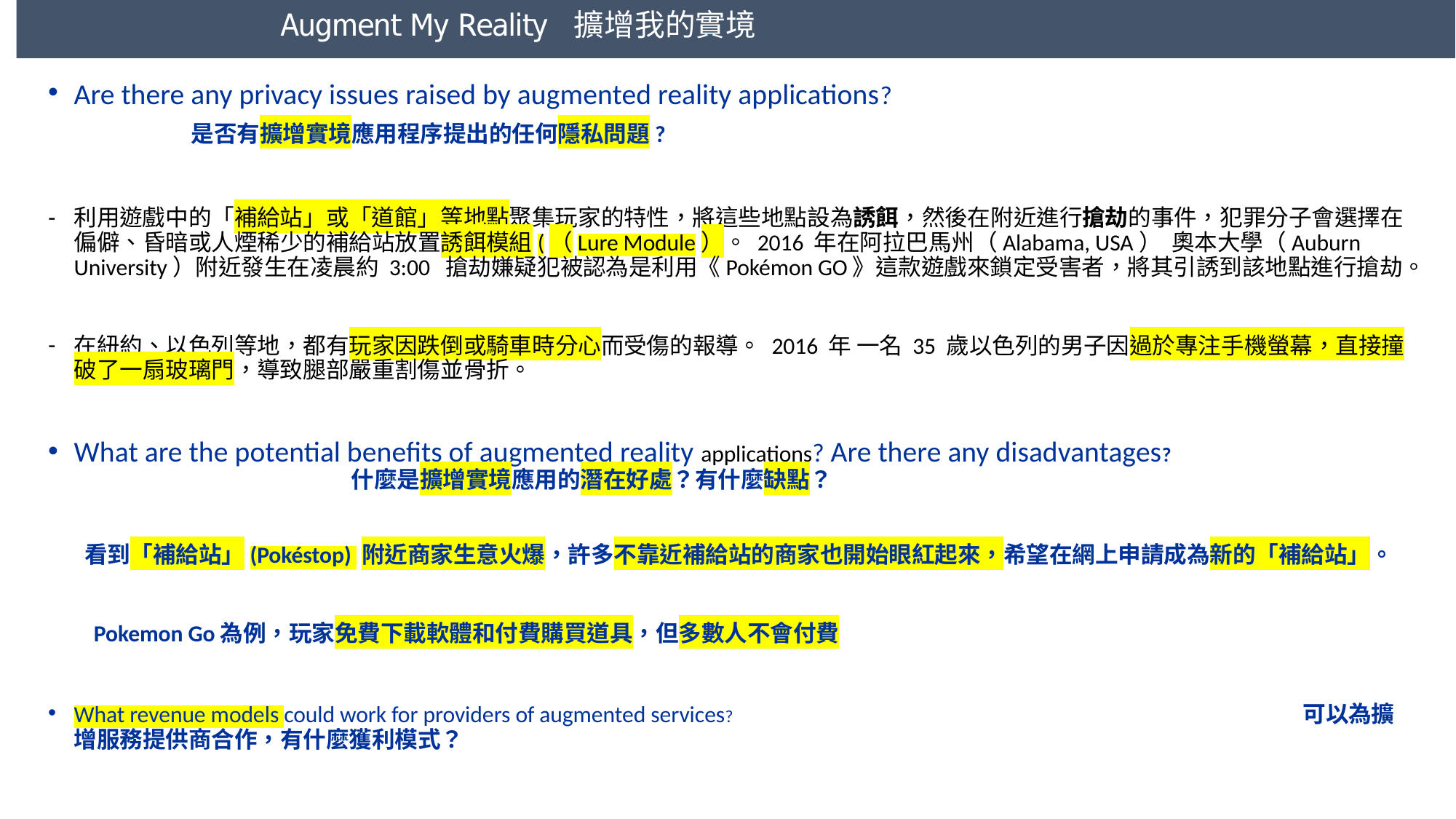

Augment My Reality  擴增我的實境

Are there any privacy issues raised by augmented reality applications?                                                                                是否有擴增實境應用程序提出的任何隱私問題?

利用遊戲中的「補給站」或「道館」等地點聚集玩家的特性，將這些地點設為誘餌，然後在附近進行搶劫的事件，犯罪分子會選擇在偏僻、昏暗或人煙稀少的補給站放置誘餌模組(（Lure Module）。 2016 年在阿拉巴馬州（Alabama, USA）  奧本大學（Auburn University）附近發生在凌晨約 3:00  搶劫嫌疑犯被認為是利用《Pokémon GO》這款遊戲來鎖定受害者，將其引誘到該地點進行搶劫。

在紐約、以色列等地，都有玩家因跌倒或騎車時分心而受傷的報導。 2016 年 一名 35 歲以色列的男子因過於專注手機螢幕，直接撞破了一扇玻璃門，導致腿部嚴重割傷並骨折。

What are the potential benefits of augmented reality applications? Are there any disadvantages?                                                                                                                什麼是擴增實境應用的潛在好處？有什麼缺點？

       看到「補給站」(Pokéstop) 附近商家生意火爆，許多不靠近補給站的商家也開始眼紅起來，希望在網上申請成為新的「補給站」。

         Pokemon Go為例，玩家免費下載軟體和付費購買道具，但多數人不會付費

What revenue models could work for providers of augmented services?                                                                                                             可以為擴增服務提供商合作，有什麼獲利模式？